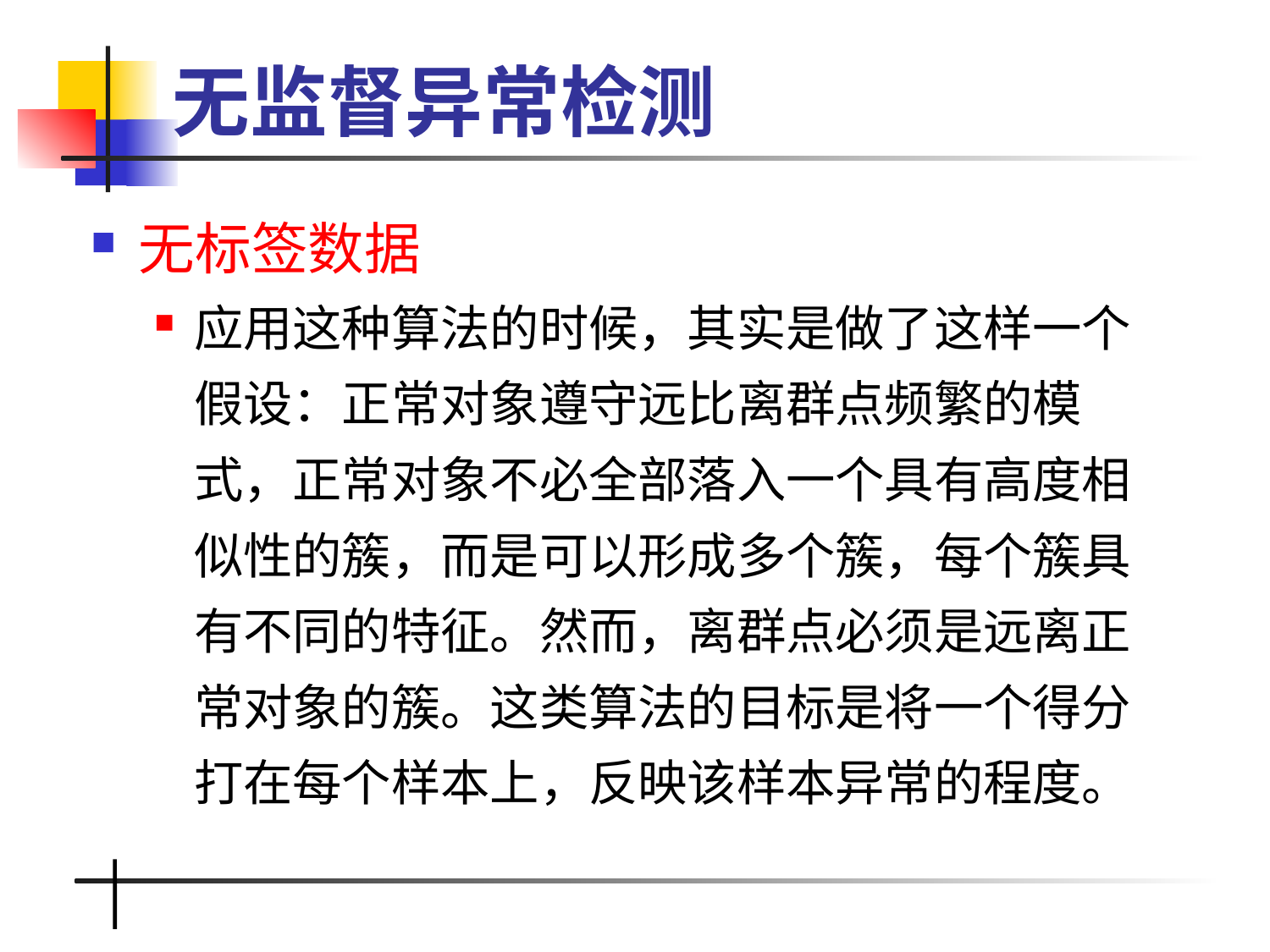

# 无监督异常检测
无标签数据
应用这种算法的时候，其实是做了这样一个假设：正常对象遵守远比离群点频繁的模式，正常对象不必全部落入一个具有高度相似性的簇，而是可以形成多个簇，每个簇具有不同的特征。然而，离群点必须是远离正常对象的簇。这类算法的目标是将一个得分打在每个样本上，反映该样本异常的程度。